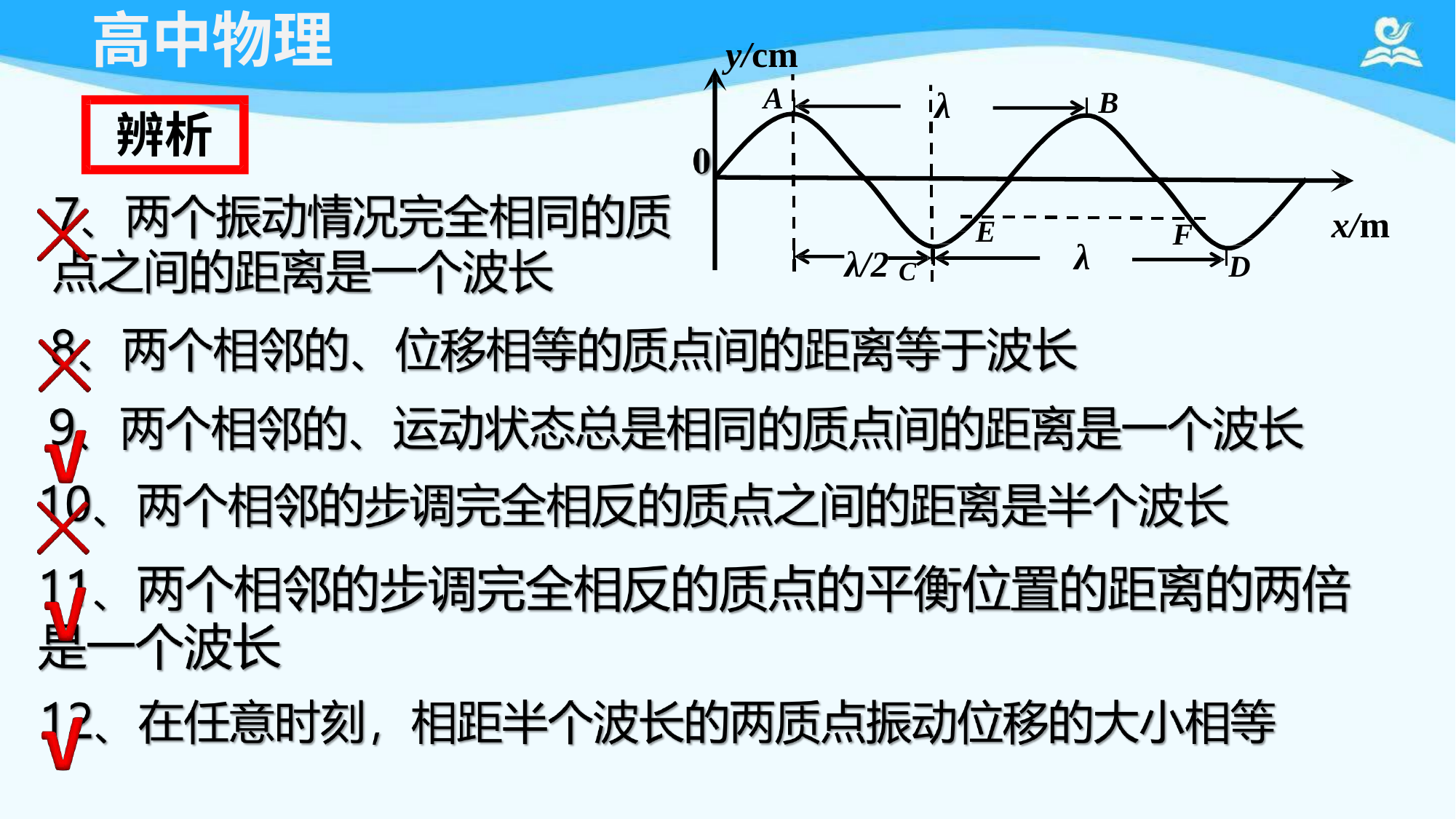

# 高中物理
y/cm

A
λ
B

辨析

x/m

E
F

λ/2 C
λ

D